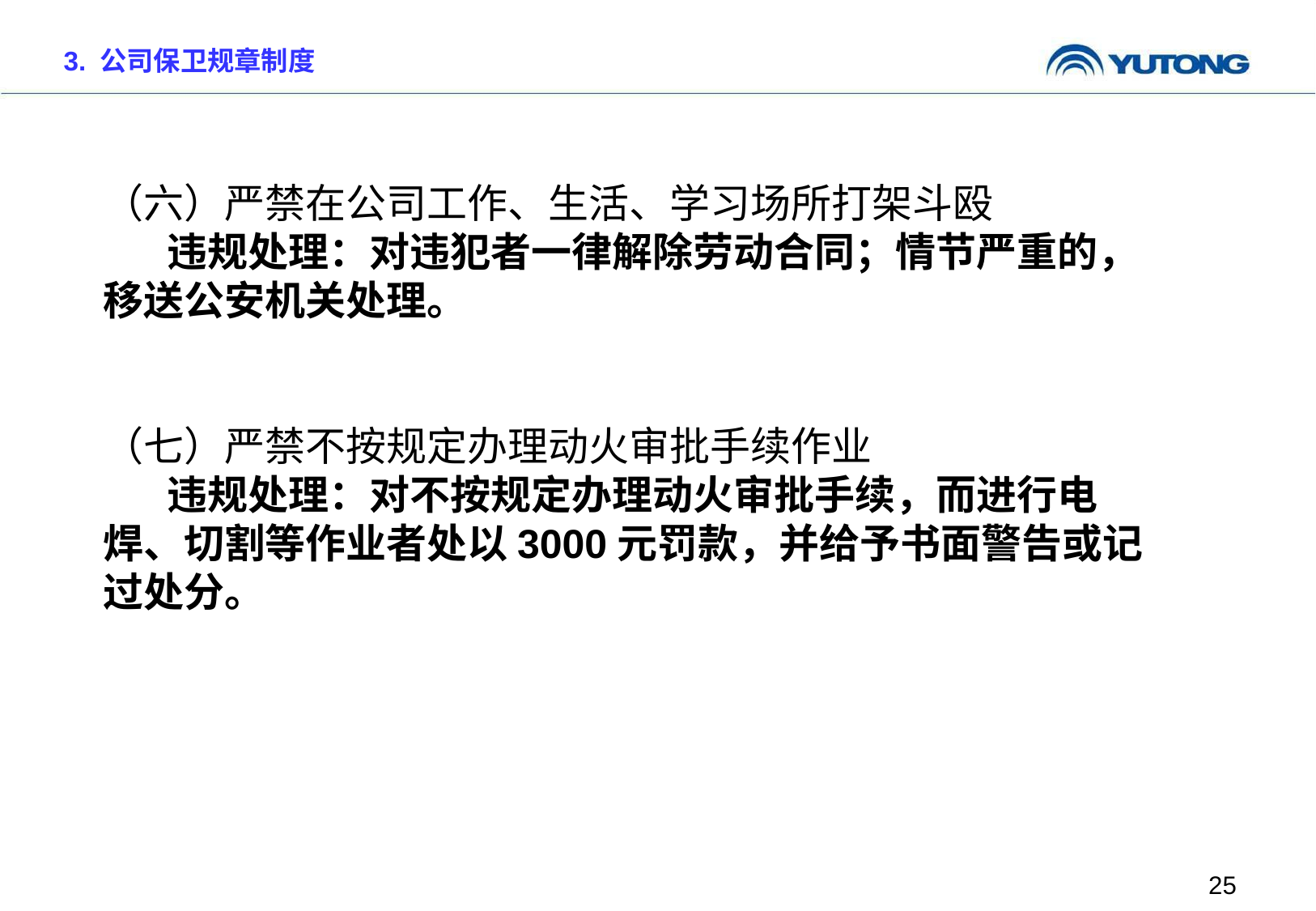

3. 公司保卫规章制度

（六）严禁在公司工作、生活、学习场所打架斗殴
      违规处理：对违犯者一律解除劳动合同；情节严重的，移送公安机关处理。

（七）严禁不按规定办理动火审批手续作业
      违规处理：对不按规定办理动火审批手续，而进行电焊、切割等作业者处以3000元罚款，并给予书面警告或记过处分。
25